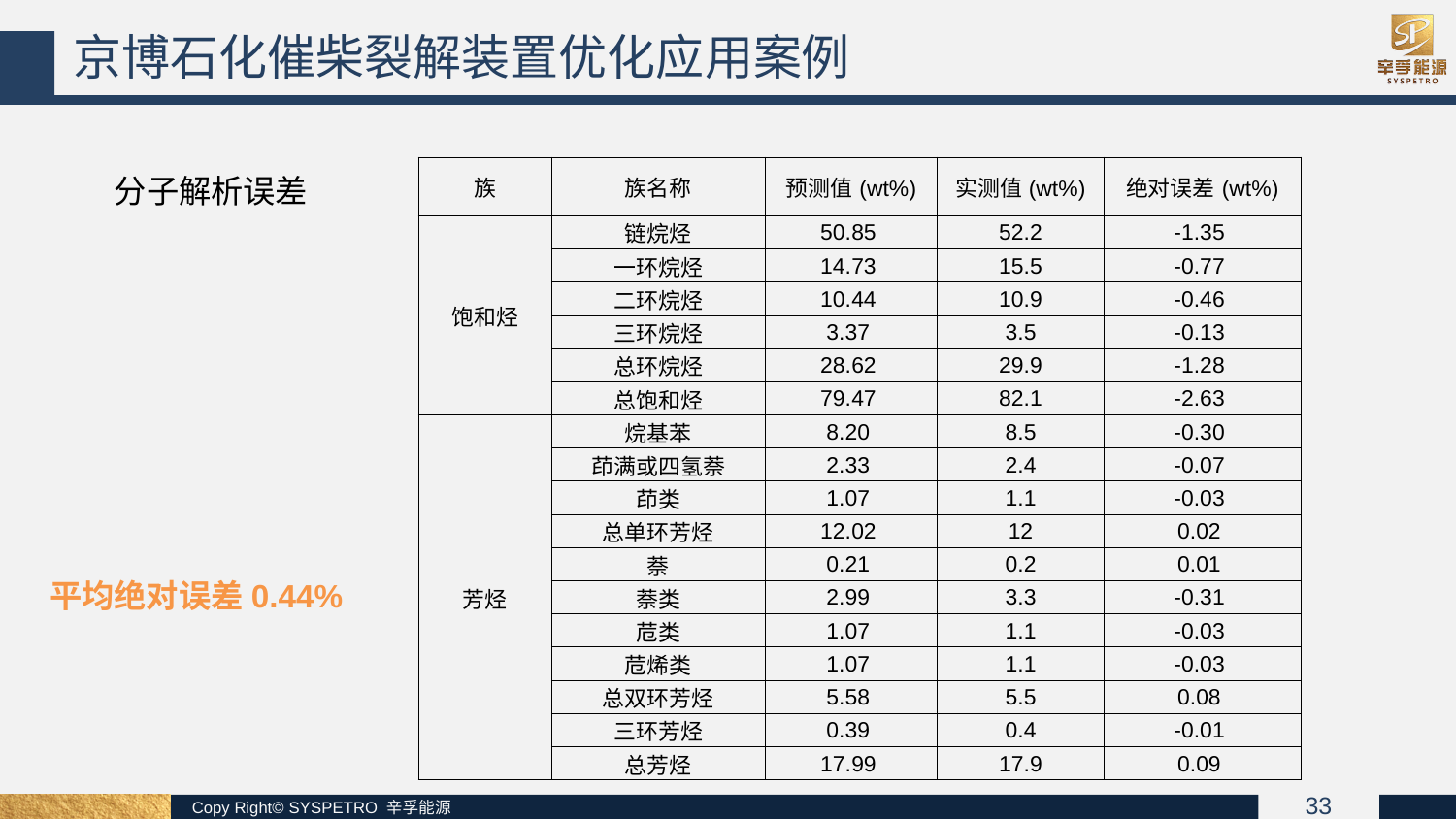

京博石化催柴裂解装置优化应用案例
| 族 | 族名称 | 预测值(wt%) | 实测值(wt%) | 绝对误差(wt%) |
| --- | --- | --- | --- | --- |
| 饱和烃 | 链烷烃 | 50.85 | 52.2 | -1.35 |
|  | 一环烷烃 | 14.73 | 15.5 | -0.77 |
|  | 二环烷烃 | 10.44 | 10.9 | -0.46 |
|  | 三环烷烃 | 3.37 | 3.5 | -0.13 |
|  | 总环烷烃 | 28.62 | 29.9 | -1.28 |
|  | 总饱和烃 | 79.47 | 82.1 | -2.63 |
| 芳烃 | 烷基苯 | 8.20 | 8.5 | -0.30 |
|  | 茚满或四氢萘 | 2.33 | 2.4 | -0.07 |
|  | 茚类 | 1.07 | 1.1 | -0.03 |
|  | 总单环芳烃 | 12.02 | 12 | 0.02 |
|  | 萘 | 0.21 | 0.2 | 0.01 |
|  | 萘类 | 2.99 | 3.3 | -0.31 |
|  | 苊类 | 1.07 | 1.1 | -0.03 |
|  | 苊烯类 | 1.07 | 1.1 | -0.03 |
|  | 总双环芳烃 | 5.58 | 5.5 | 0.08 |
|  | 三环芳烃 | 0.39 | 0.4 | -0.01 |
|  | 总芳烃 | 17.99 | 17.9 | 0.09 |
分子解析误差
平均绝对误差0.44%